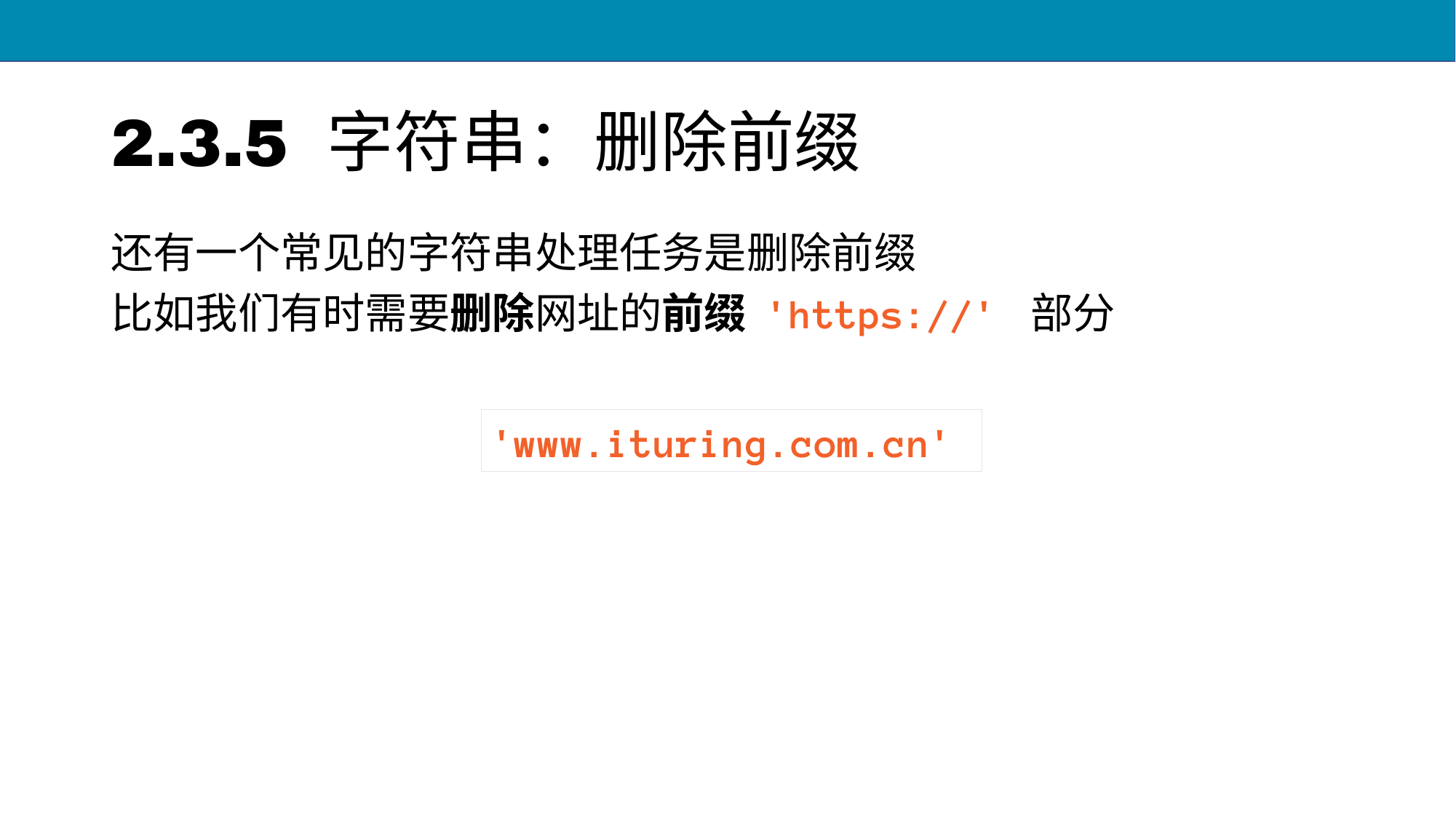

# 2.3.5 字符串：删除前缀
还有一个常见的字符串处理任务是删除前缀
比如我们有时需要删除网址的前缀 'https://' 部分
'www.ituring.com.cn'